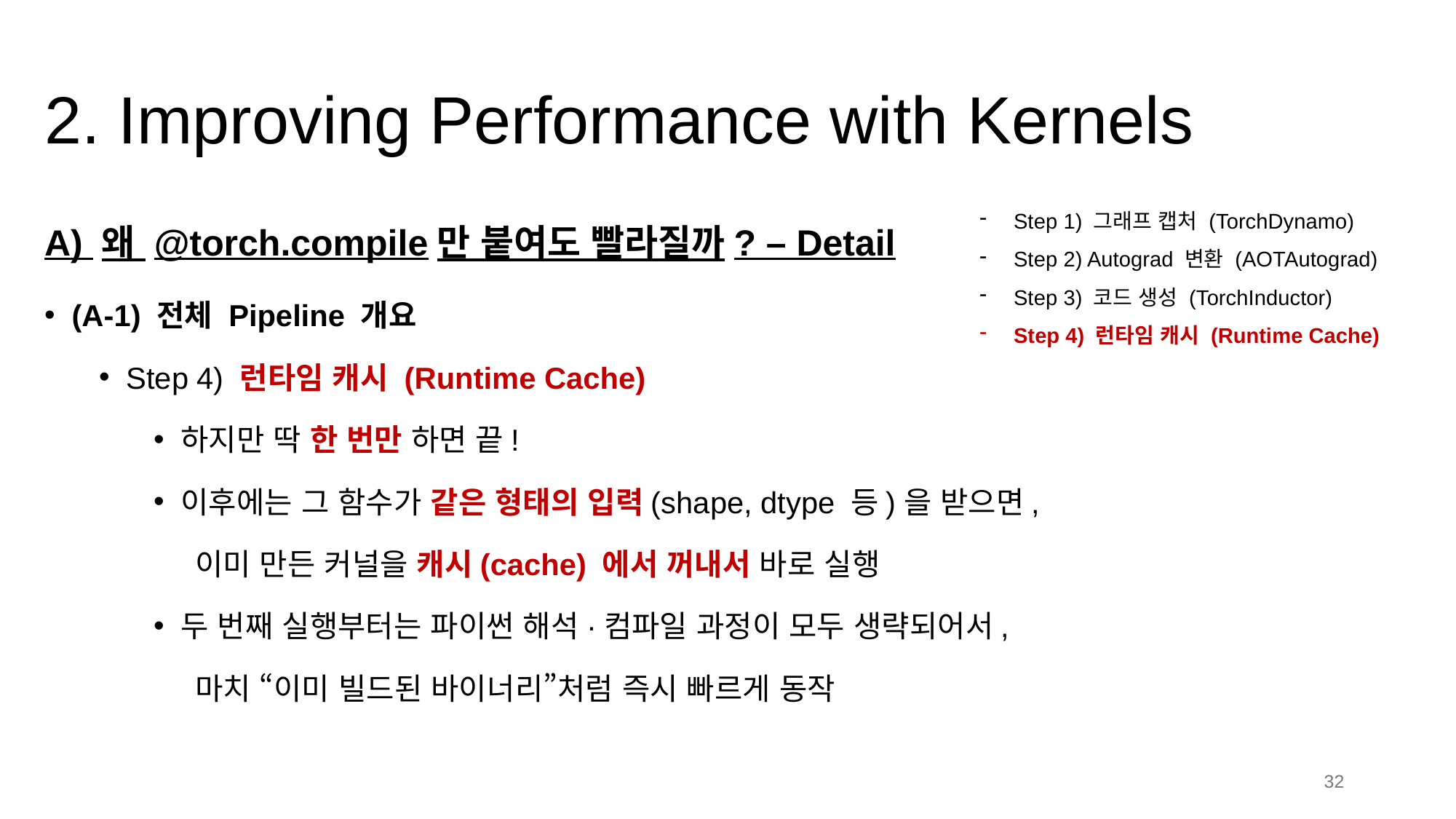

# 2. Improving Performance with Kernels
Step 1) 그래프 캡처 (TorchDynamo)
Step 2) Autograd 변환 (AOTAutograd)
Step 3) 코드 생성 (TorchInductor)
Step 4) 런타임 캐시 (Runtime Cache)
A) 왜 @torch.compile만 붙여도 빨라질까? – Detail
(A-1) 전체 Pipeline 개요
Step 4) 런타임 캐시 (Runtime Cache)
하지만 딱 한 번만 하면 끝!
이후에는 그 함수가 같은 형태의 입력(shape, dtype 등)을 받으면,
    이미 만든 커널을 캐시(cache) 에서 꺼내서 바로 실행
두 번째 실행부터는 파이썬 해석·컴파일 과정이 모두 생략되어서,
    마치 “이미 빌드된 바이너리”처럼 즉시 빠르게 동작
32